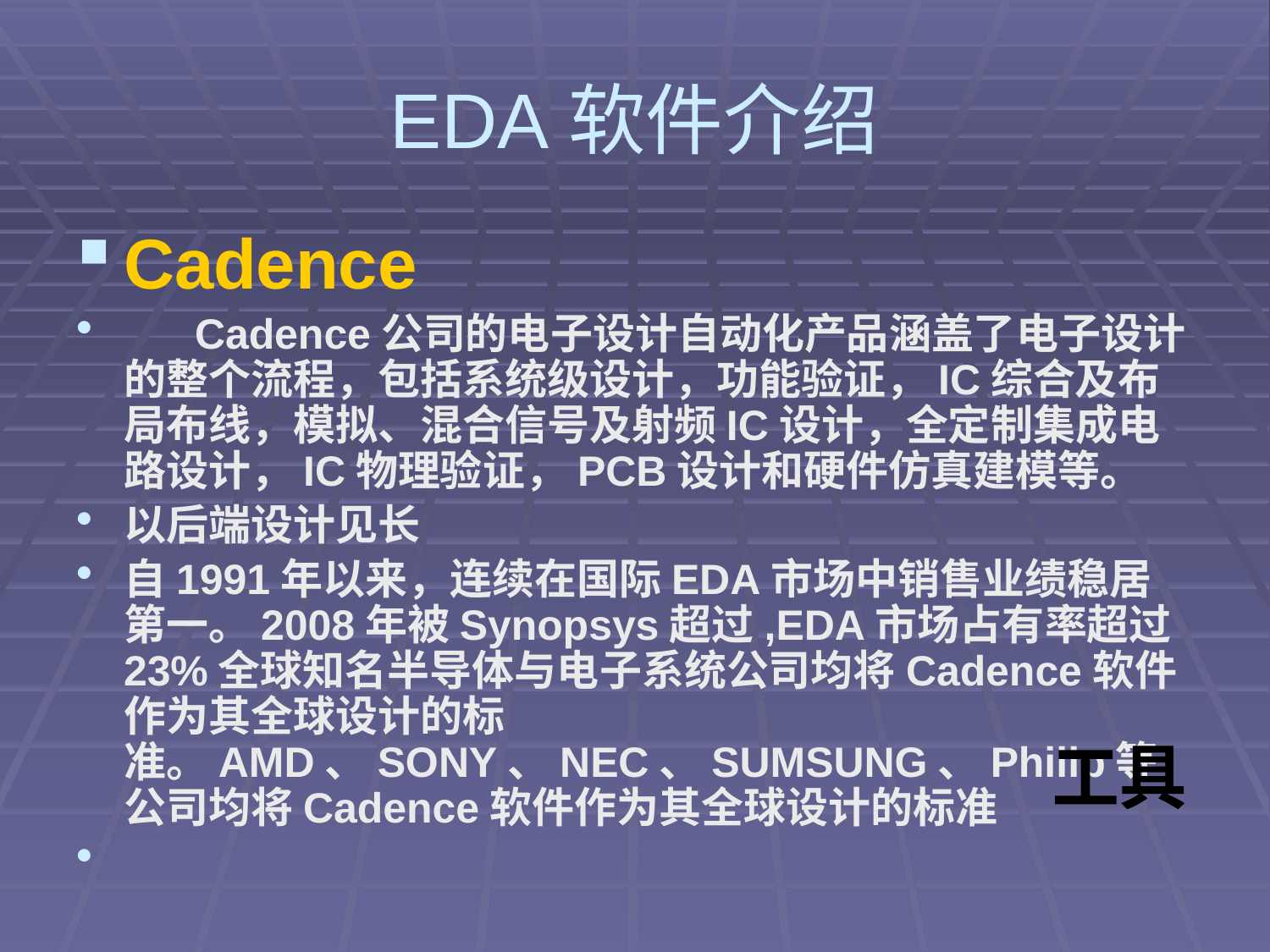

# EDA软件介绍
Cadence
      Cadence公司的电子设计自动化产品涵盖了电子设计的整个流程，包括系统级设计，功能验证，IC综合及布局布线，模拟、混合信号及射频IC设计，全定制集成电路设计，IC物理验证，PCB设计和硬件仿真建模等。
以后端设计见长
自1991年以来，连续在国际EDA市场中销售业绩稳居第一。2008年被Synopsys超过,EDA市场占有率超过23%全球知名半导体与电子系统公司均将Cadence软件作为其全球设计的标准。AMD、SONY、NEC、SUMSUNG、Philip等公司均将Cadence软件作为其全球设计的标准

工具